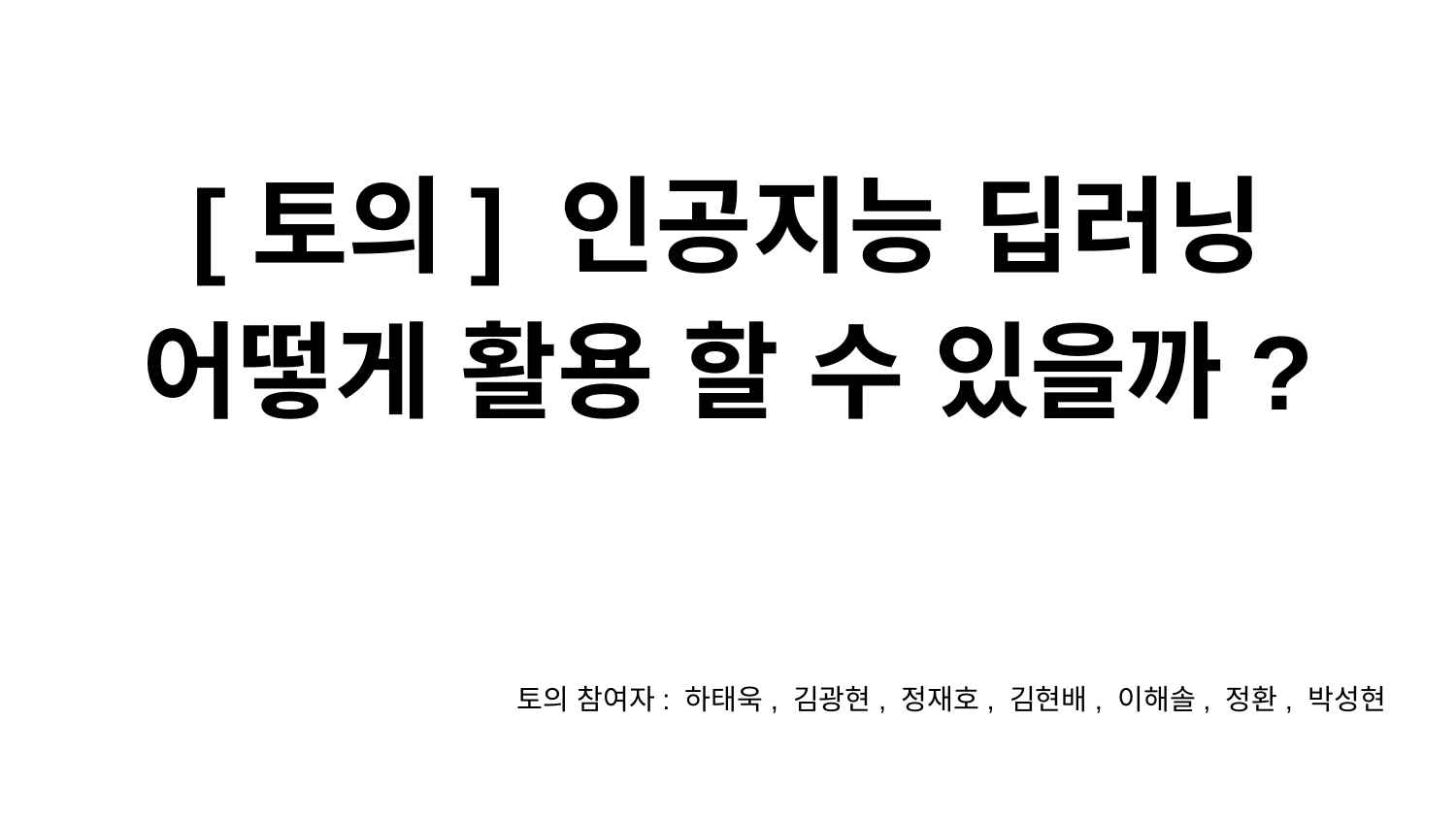

# [토의] 인공지능 딥러닝 어떻게 활용 할 수 있을까?
토의 참여자: 하태욱, 김광현, 정재호, 김현배, 이해솔, 정환, 박성현